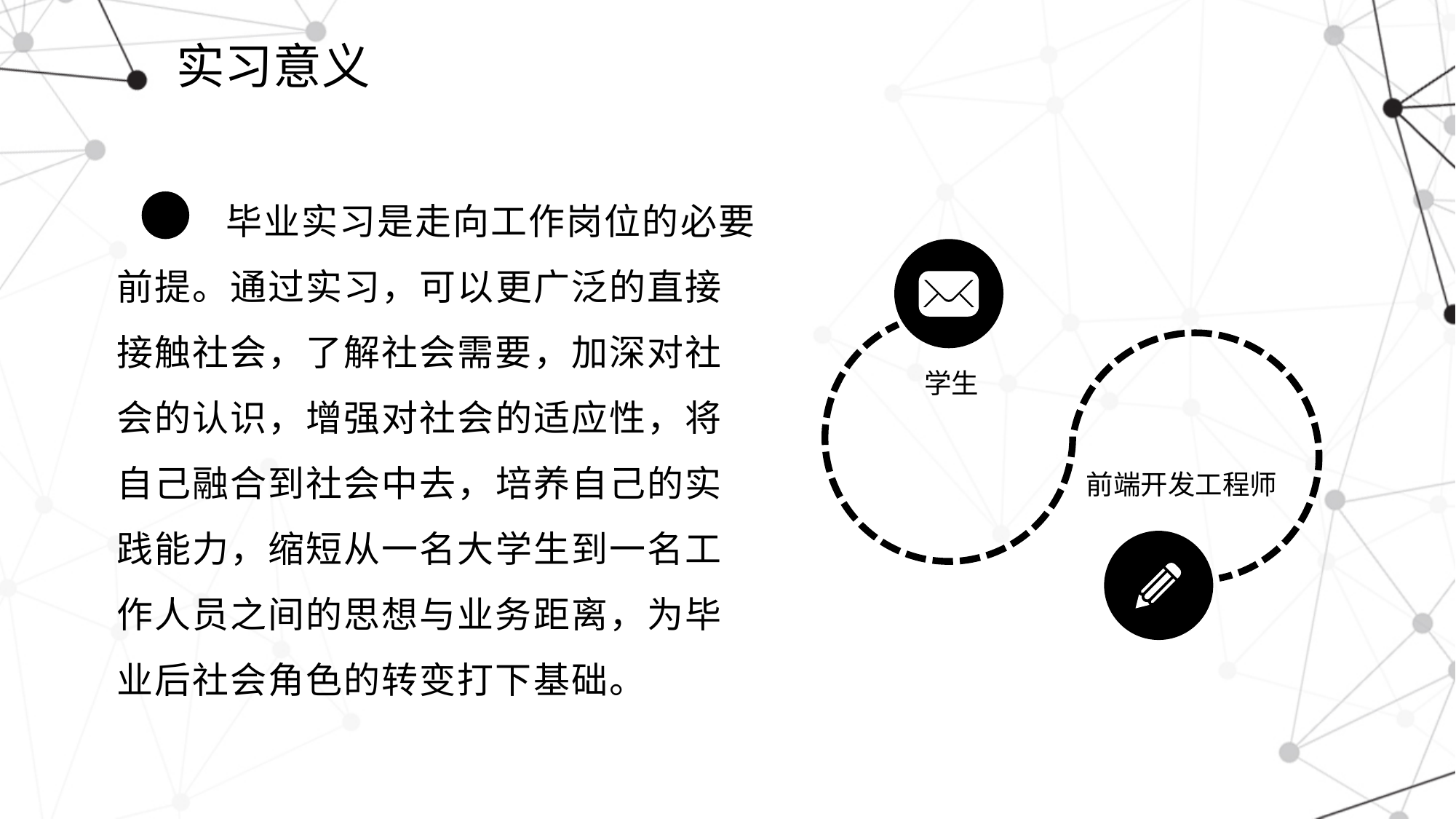

# 实习意义
	毕业实习是走向工作岗位的必要前提。通过实习，可以更广泛的直接接触社会，了解社会需要，加深对社会的认识，增强对社会的适应性，将自己融合到社会中去，培养自己的实践能力，缩短从一名大学生到一名工作人员之间的思想与业务距离，为毕业后社会角色的转变打下基础。

学生
前端开发工程师